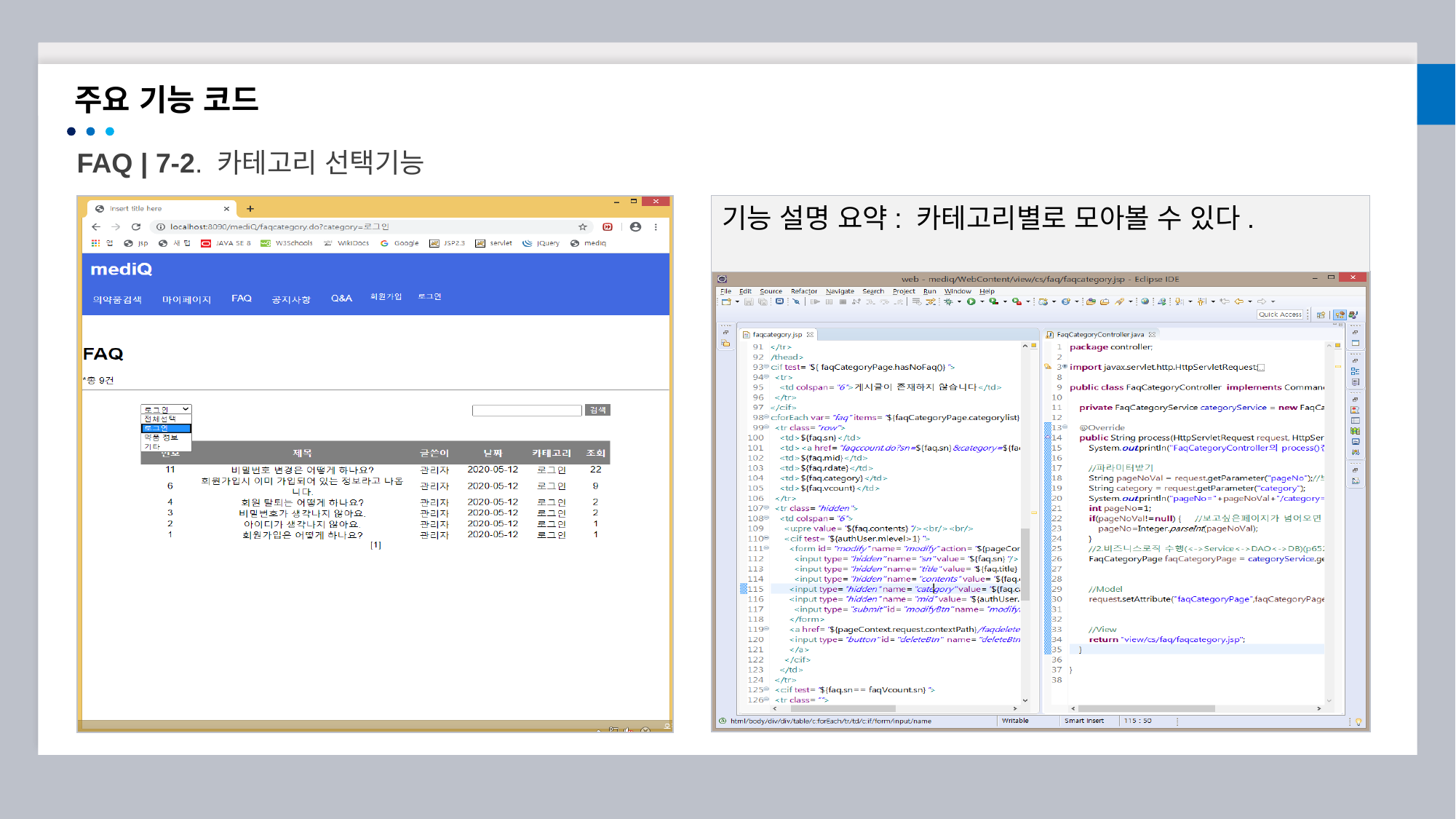

주요 기능 코드

FAQ | 7-2. 카테고리 선택기능
기능 설명 요약: 카테고리별로 모아볼 수 있다.